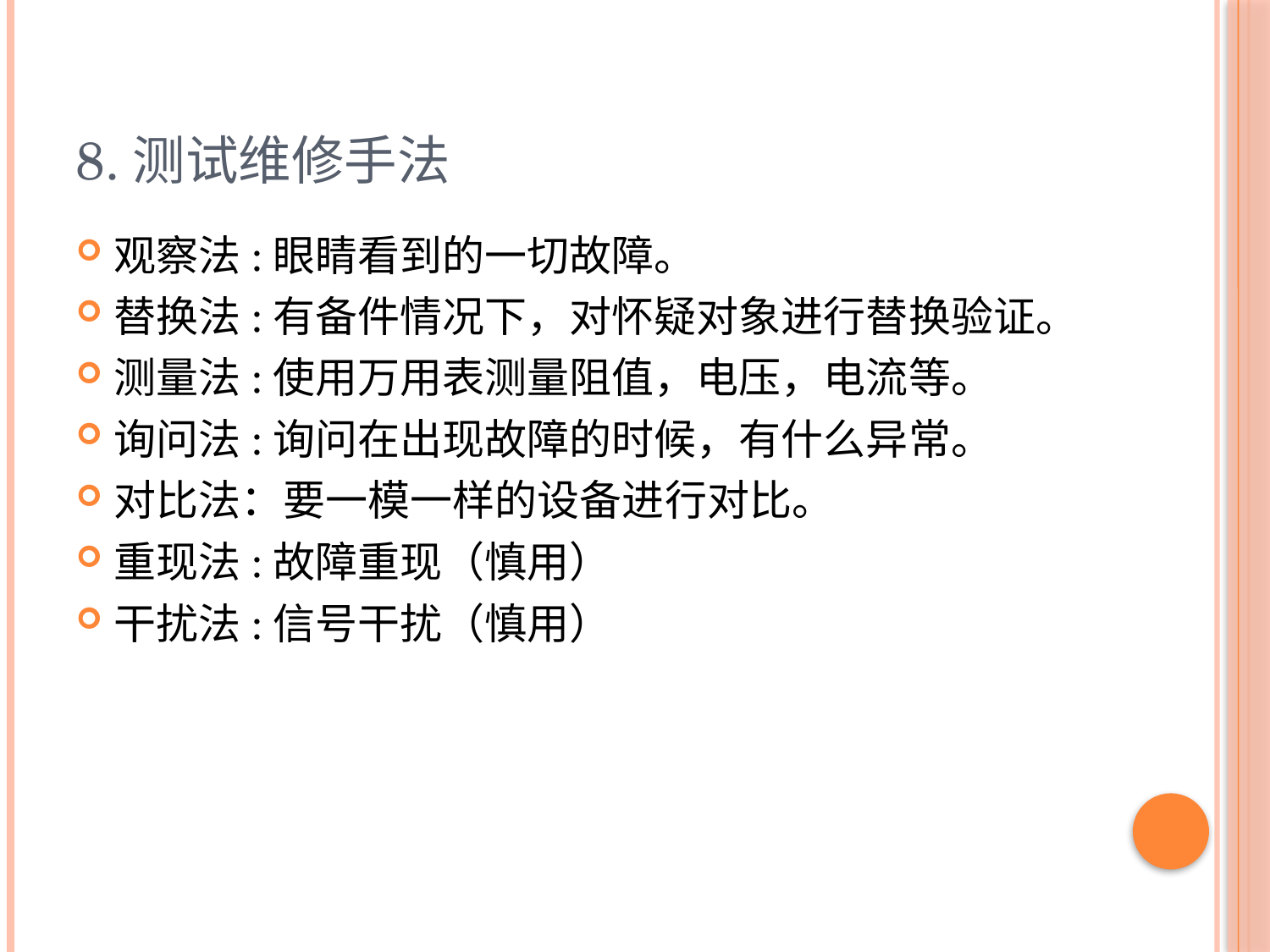

# 8.测试维修手法
观察法:眼睛看到的一切故障。
替换法:有备件情况下，对怀疑对象进行替换验证。
测量法:使用万用表测量阻值，电压，电流等。
询问法:询问在出现故障的时候，有什么异常。
对比法：要一模一样的设备进行对比。
重现法:故障重现（慎用）
干扰法:信号干扰（慎用）